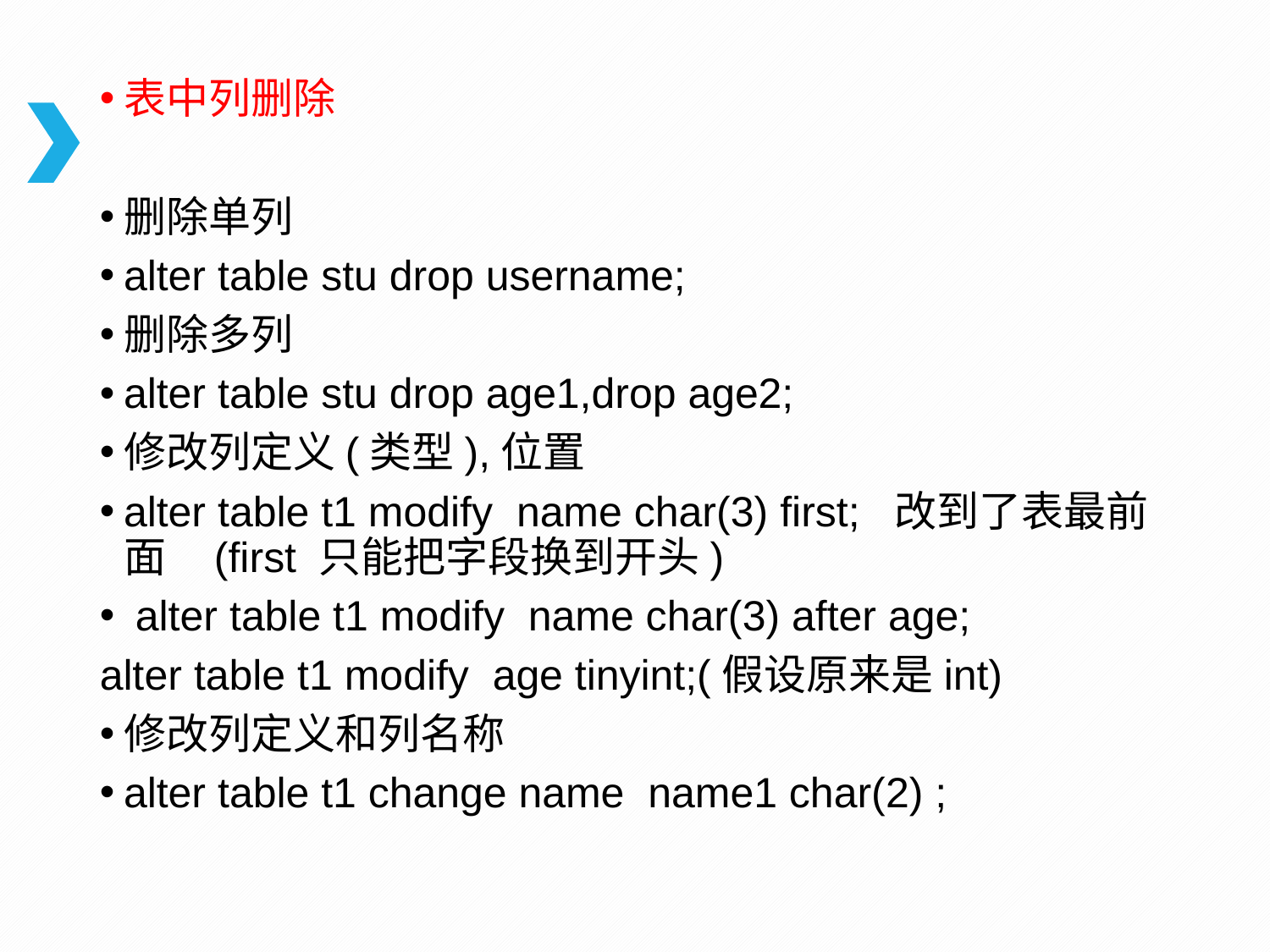

表中列删除

删除单列
alter table stu drop username;
删除多列
alter table stu drop age1,drop age2;
修改列定义(类型),位置
alter table t1 modify  name char(3) first;  改到了表最前面    (first 只能把字段换到开头)
 alter table t1 modify  name char(3) after age;
alter table t1 modify  age tinyint;(假设原来是int)
修改列定义和列名称
alter table t1 change name  name1 char(2) ;